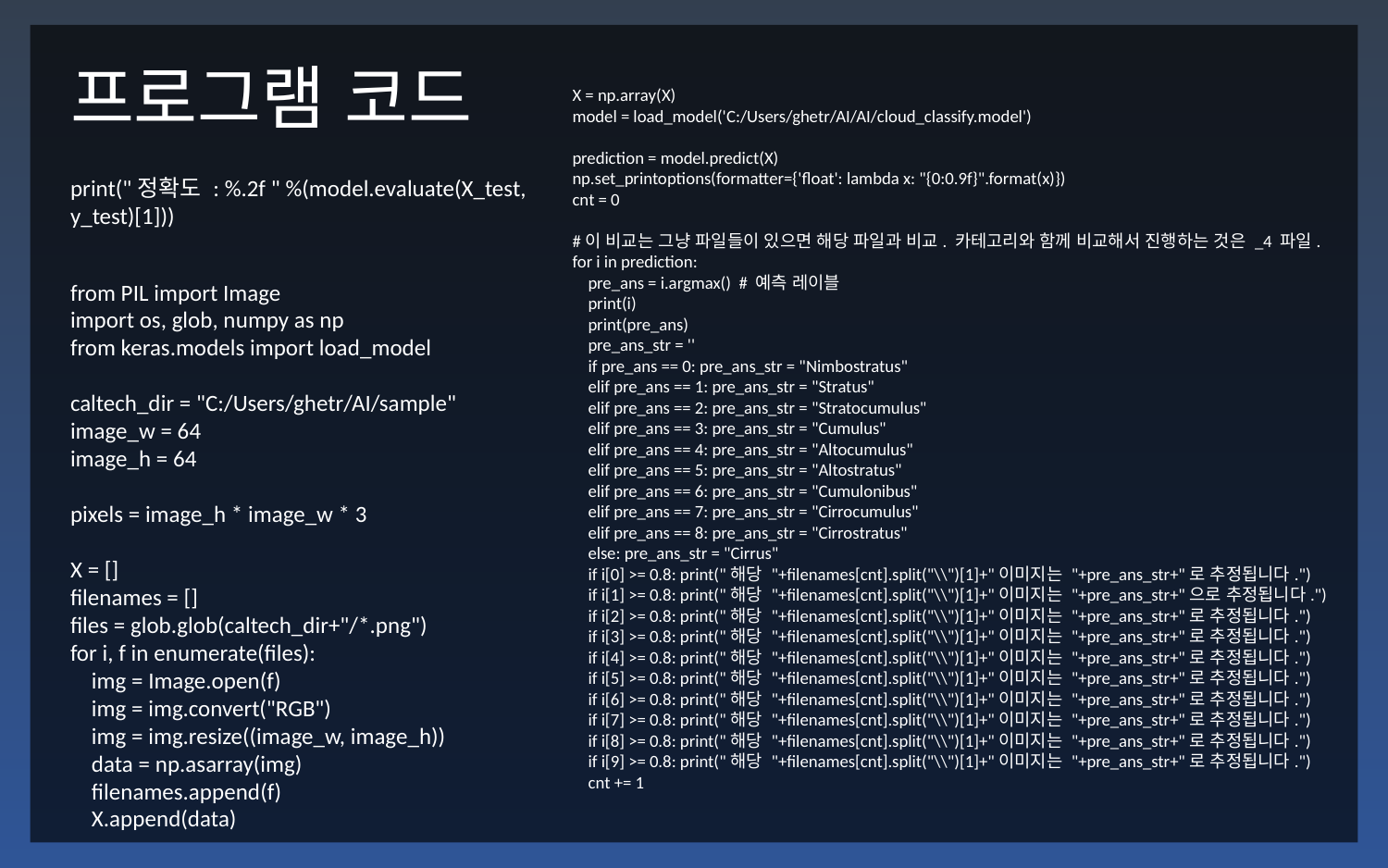

프로그램 코드
X = np.array(X)
model = load_model('C:/Users/ghetr/AI/AI/cloud_classify.model')

prediction = model.predict(X)
np.set_printoptions(formatter={'float': lambda x: "{0:0.9f}".format(x)})
cnt = 0

#이 비교는 그냥 파일들이 있으면 해당 파일과 비교. 카테고리와 함께 비교해서 진행하는 것은 _4 파일.
for i in prediction:
    pre_ans = i.argmax()  # 예측 레이블
    print(i)
    print(pre_ans)
    pre_ans_str = ''
    if pre_ans == 0: pre_ans_str = "Nimbostratus"
    elif pre_ans == 1: pre_ans_str = "Stratus"
    elif pre_ans == 2: pre_ans_str = "Stratocumulus"
    elif pre_ans == 3: pre_ans_str = "Cumulus"
    elif pre_ans == 4: pre_ans_str = "Altocumulus"
    elif pre_ans == 5: pre_ans_str = "Altostratus"
    elif pre_ans == 6: pre_ans_str = "Cumulonibus"
    elif pre_ans == 7: pre_ans_str = "Cirrocumulus"
    elif pre_ans == 8: pre_ans_str = "Cirrostratus"
    else: pre_ans_str = "Cirrus"
    if i[0] >= 0.8: print("해당 "+filenames[cnt].split("\\")[1]+"이미지는 "+pre_ans_str+"로 추정됩니다.")
    if i[1] >= 0.8: print("해당 "+filenames[cnt].split("\\")[1]+"이미지는 "+pre_ans_str+"으로 추정됩니다.")
    if i[2] >= 0.8: print("해당 "+filenames[cnt].split("\\")[1]+"이미지는 "+pre_ans_str+"로 추정됩니다.")
    if i[3] >= 0.8: print("해당 "+filenames[cnt].split("\\")[1]+"이미지는 "+pre_ans_str+"로 추정됩니다.")
    if i[4] >= 0.8: print("해당 "+filenames[cnt].split("\\")[1]+"이미지는 "+pre_ans_str+"로 추정됩니다.")
    if i[5] >= 0.8: print("해당 "+filenames[cnt].split("\\")[1]+"이미지는 "+pre_ans_str+"로 추정됩니다.")
    if i[6] >= 0.8: print("해당 "+filenames[cnt].split("\\")[1]+"이미지는 "+pre_ans_str+"로 추정됩니다.")
    if i[7] >= 0.8: print("해당 "+filenames[cnt].split("\\")[1]+"이미지는 "+pre_ans_str+"로 추정됩니다.")
    if i[8] >= 0.8: print("해당 "+filenames[cnt].split("\\")[1]+"이미지는 "+pre_ans_str+"로 추정됩니다.")
    if i[9] >= 0.8: print("해당 "+filenames[cnt].split("\\")[1]+"이미지는 "+pre_ans_str+"로 추정됩니다.")
    cnt += 1
print("정확도 : %.2f " %(model.evaluate(X_test, y_test)[1]))
from PIL import Image
import os, glob, numpy as np
from keras.models import load_model

caltech_dir = "C:/Users/ghetr/AI/sample"
image_w = 64
image_h = 64

pixels = image_h * image_w * 3

X = []
filenames = []
files = glob.glob(caltech_dir+"/*.png")
for i, f in enumerate(files):
    img = Image.open(f)
    img = img.convert("RGB")
    img = img.resize((image_w, image_h))
    data = np.asarray(img)
    filenames.append(f)
    X.append(data)